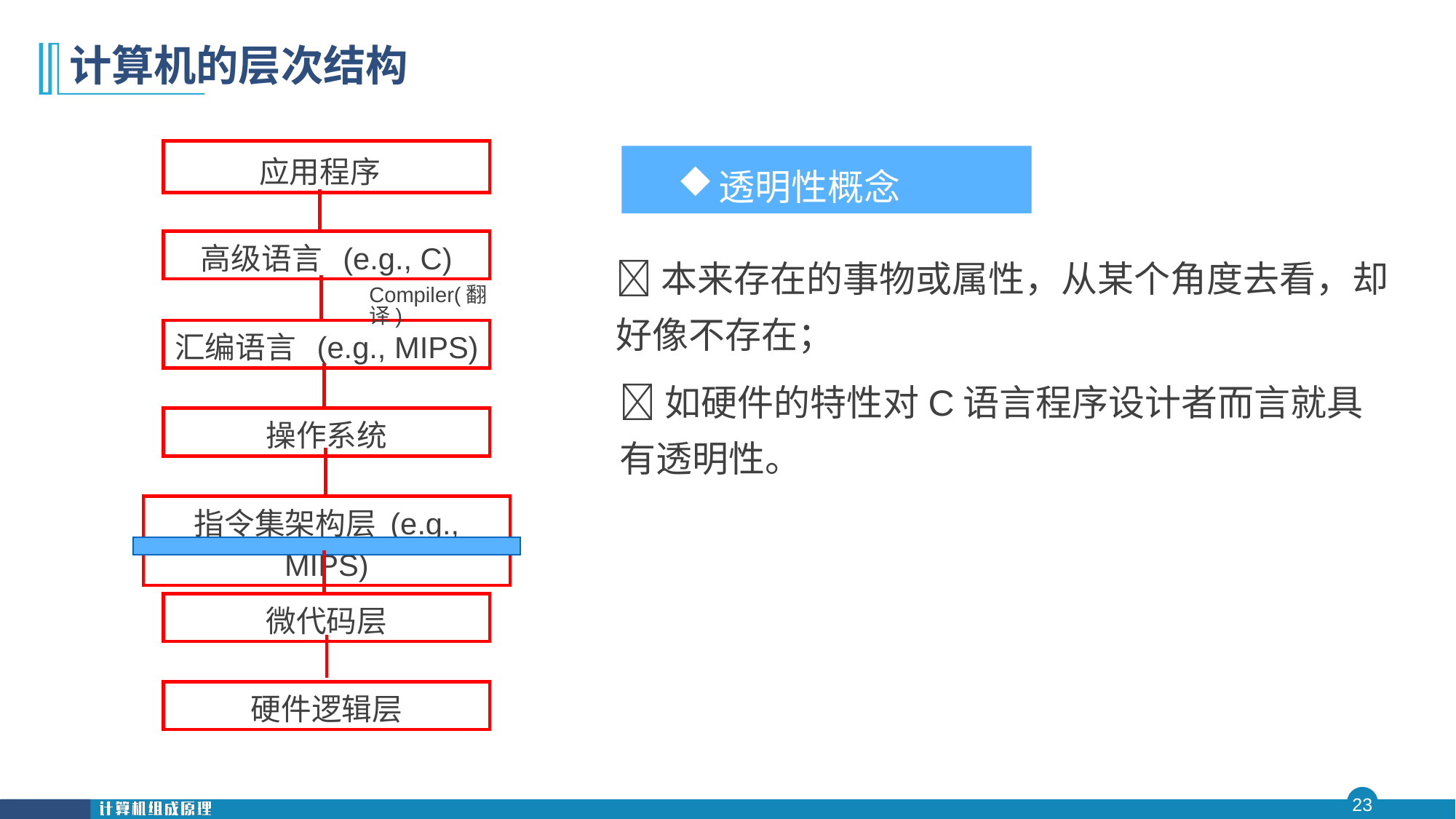

# 计算机的层次结构
应用程序
透明性概念
高级语言  (e.g., C)
•本来存在的事物或属性，从某个角度去看，却好像不存在；
Compiler(翻译)
汇编语言  (e.g., MIPS)
•如硬件的特性对C语言程序设计者而言就具有透明性。
操作系统
指令集架构层 (e.g., MIPS)

微代码层
硬件逻辑层